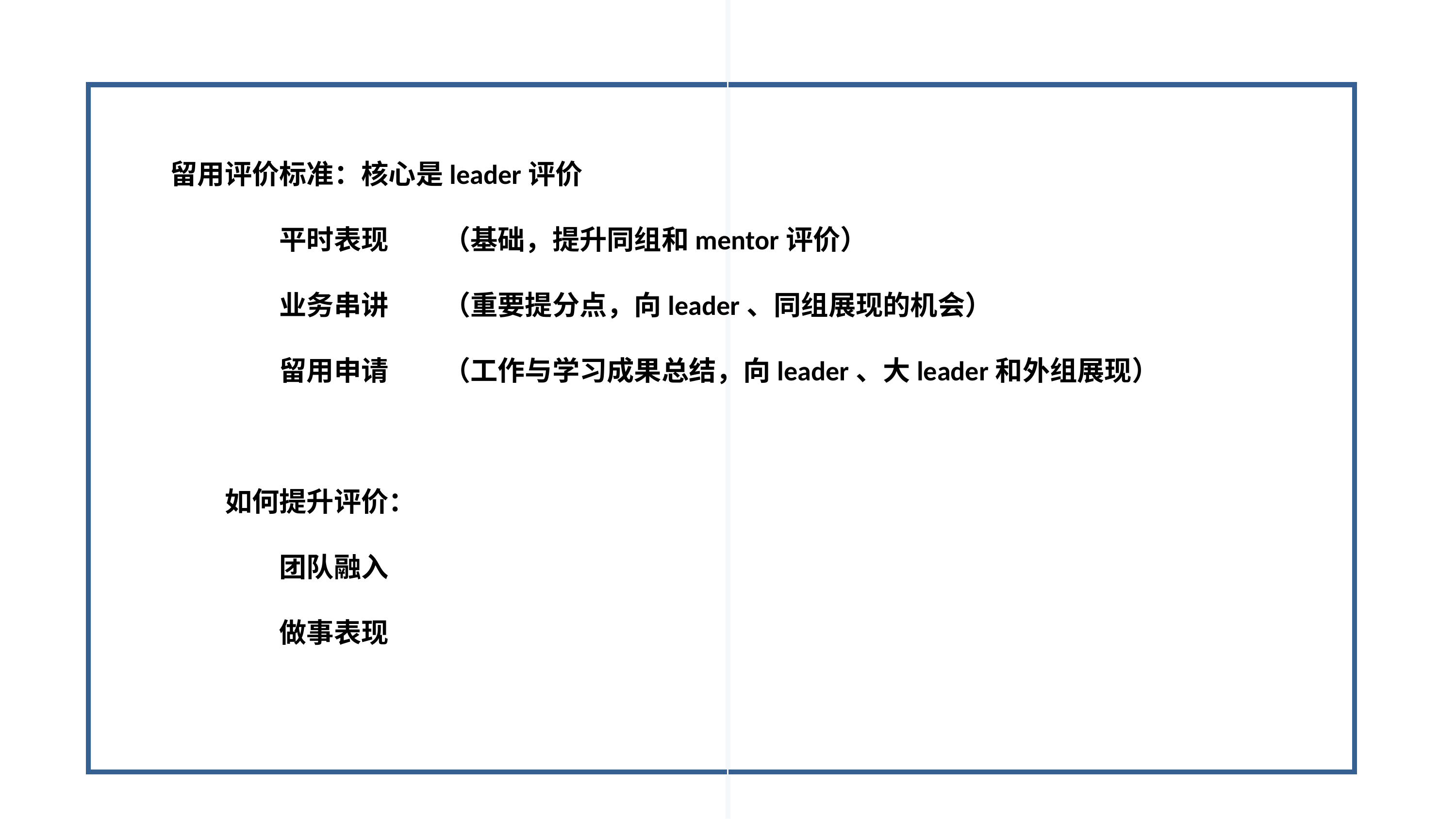

留用评价标准：核心是leader评价

平时表现	（基础，提升同组和mentor评价）

业务串讲	（重要提分点，向leader、同组展现的机会）

留用申请	（工作与学习成果总结，向leader、大leader和外组展现）

如何提升评价：

团队融入

做事表现